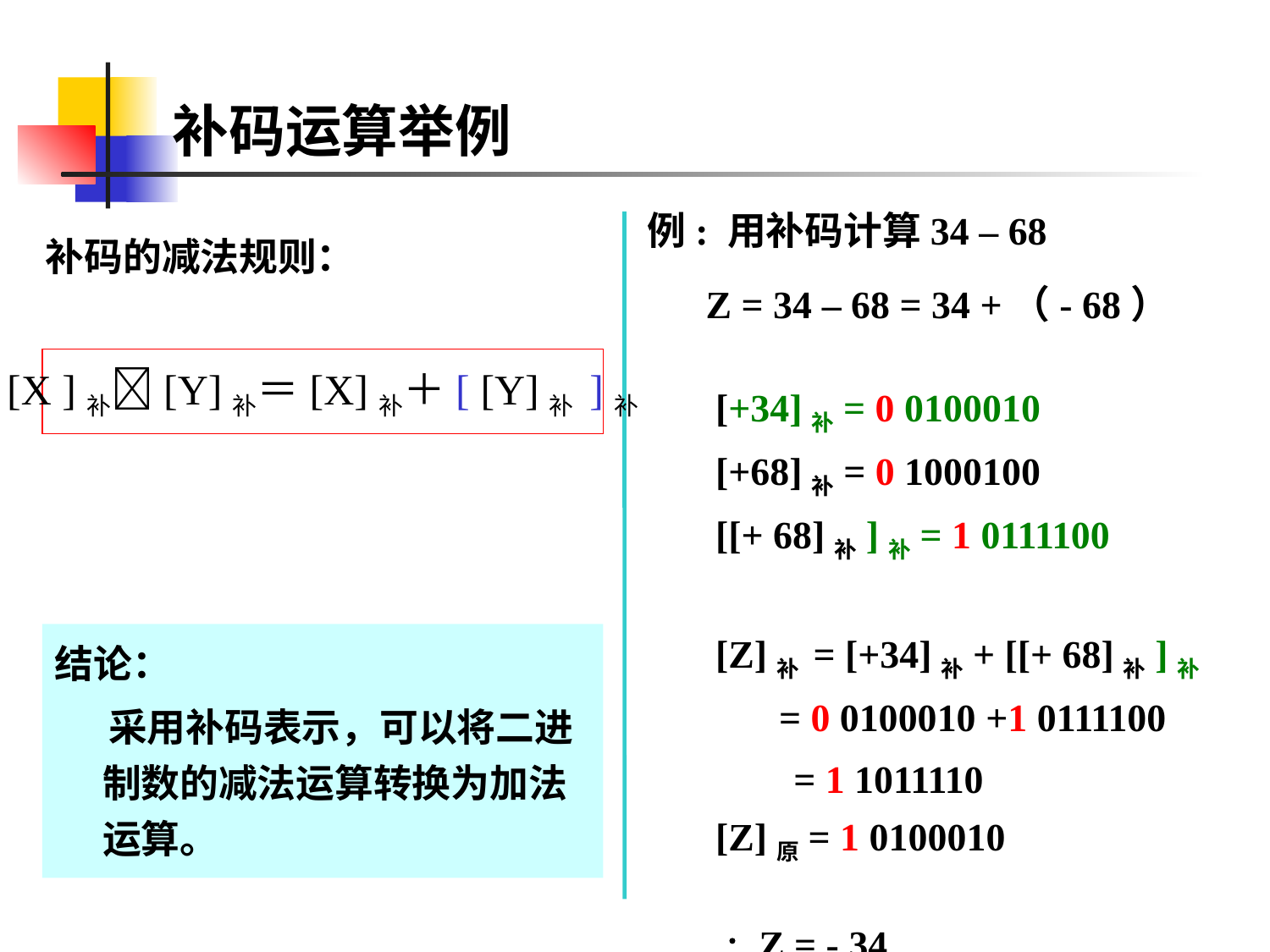

补码运算举例
例: 用补码计算34 – 68

补码的减法规则：
      Z = 34 – 68 = 34 +（- 68）

       [+34]补= 0 0100010
       [+68]补= 0 1000100
       [[+ 68]补]补= 1 0111100

       [Z]补 = [+34]补+ [[+ 68]补]补
                       = 0 0100010 +1 0111100
               = 1 1011110
       [Z]原= 1 0100010

       ∴ Z = - 34
[X ]补−[Y]补＝[X]补＋[ [Y]补 ]补
结论：
     采用补码表示，可以将二进制数的减法运算转换为加法运算。